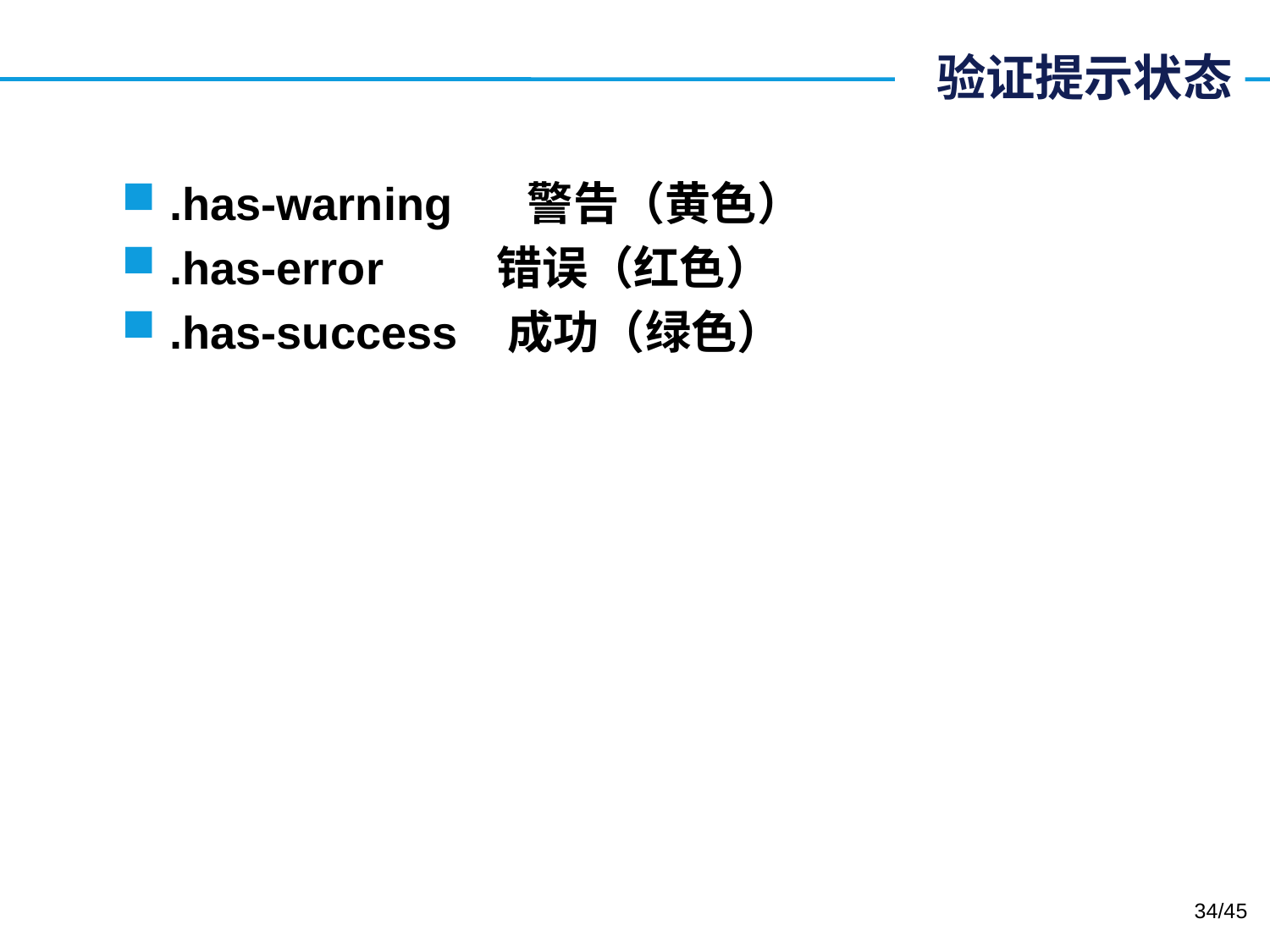

# 验证提示状态
.has-warning     警告（黄色）
.has-error        错误（红色）
.has-success   成功（绿色）
34/45